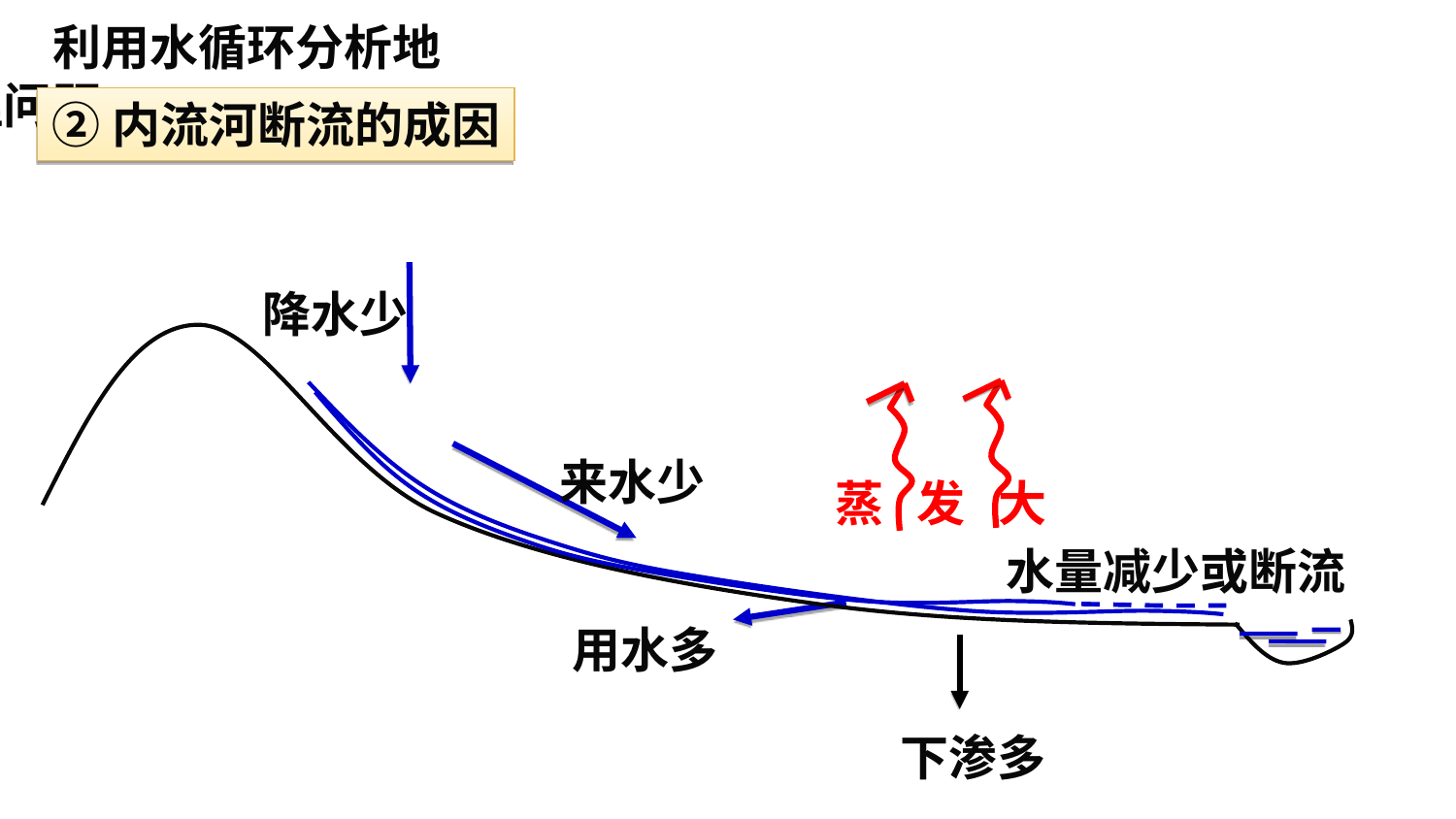

利用水循环分析地理问题
②内流河断流的成因
降水少

来水少
蒸   发   大
水量减少或断流
用水多
下渗多